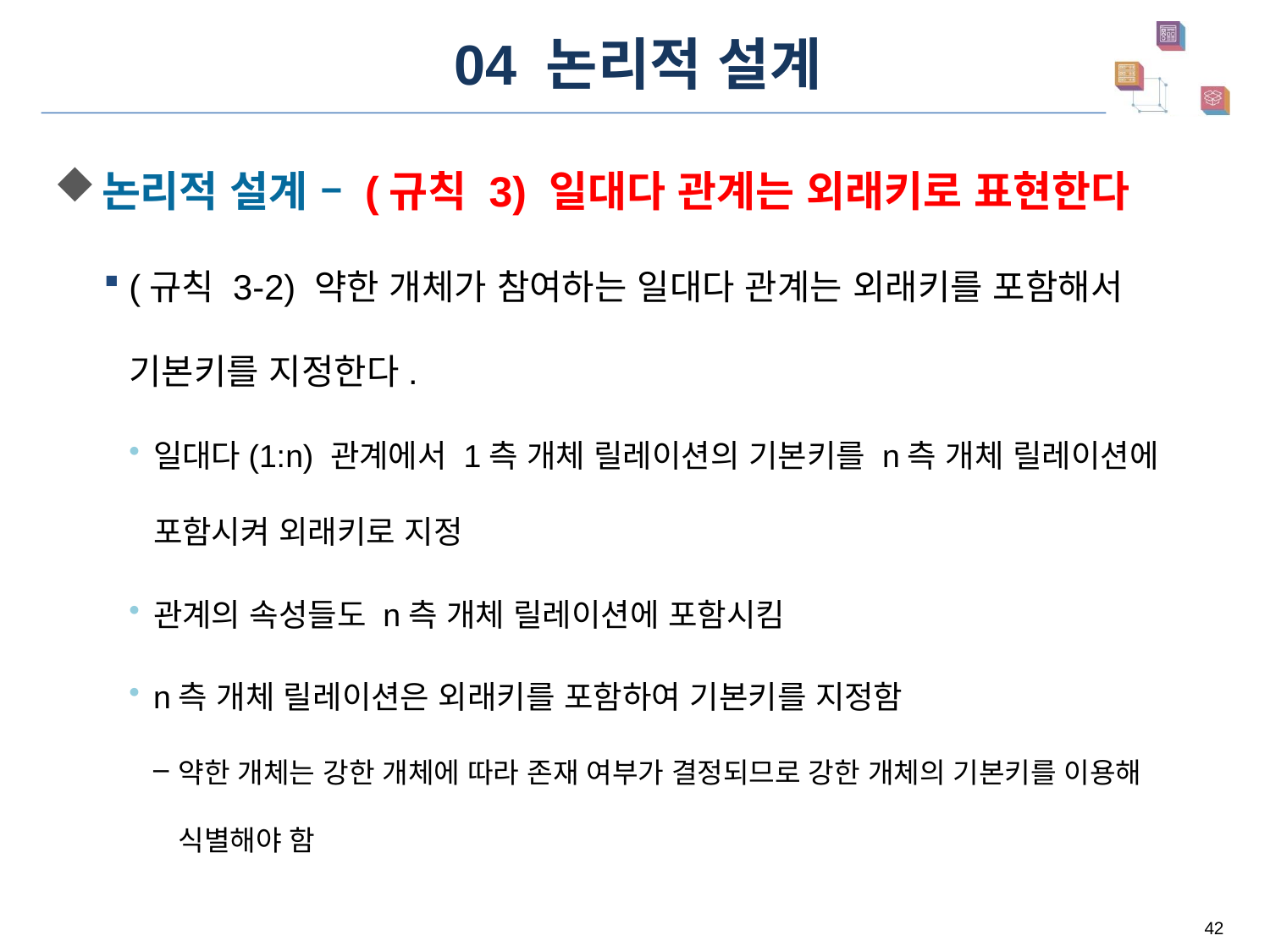

# 04 논리적 설계
논리적 설계 – (규칙 3) 일대다 관계는 외래키로 표현한다
(규칙 3-2) 약한 개체가 참여하는 일대다 관계는 외래키를 포함해서
기본키를 지정한다.
일대다(1:n) 관계에서 1측 개체 릴레이션의 기본키를 n측 개체 릴레이션에
포함시켜 외래키로 지정
관계의 속성들도 n측 개체 릴레이션에 포함시킴
n측 개체 릴레이션은 외래키를 포함하여 기본키를 지정함
약한 개체는 강한 개체에 따라 존재 여부가 결정되므로 강한 개체의 기본키를 이용해 식별해야 함